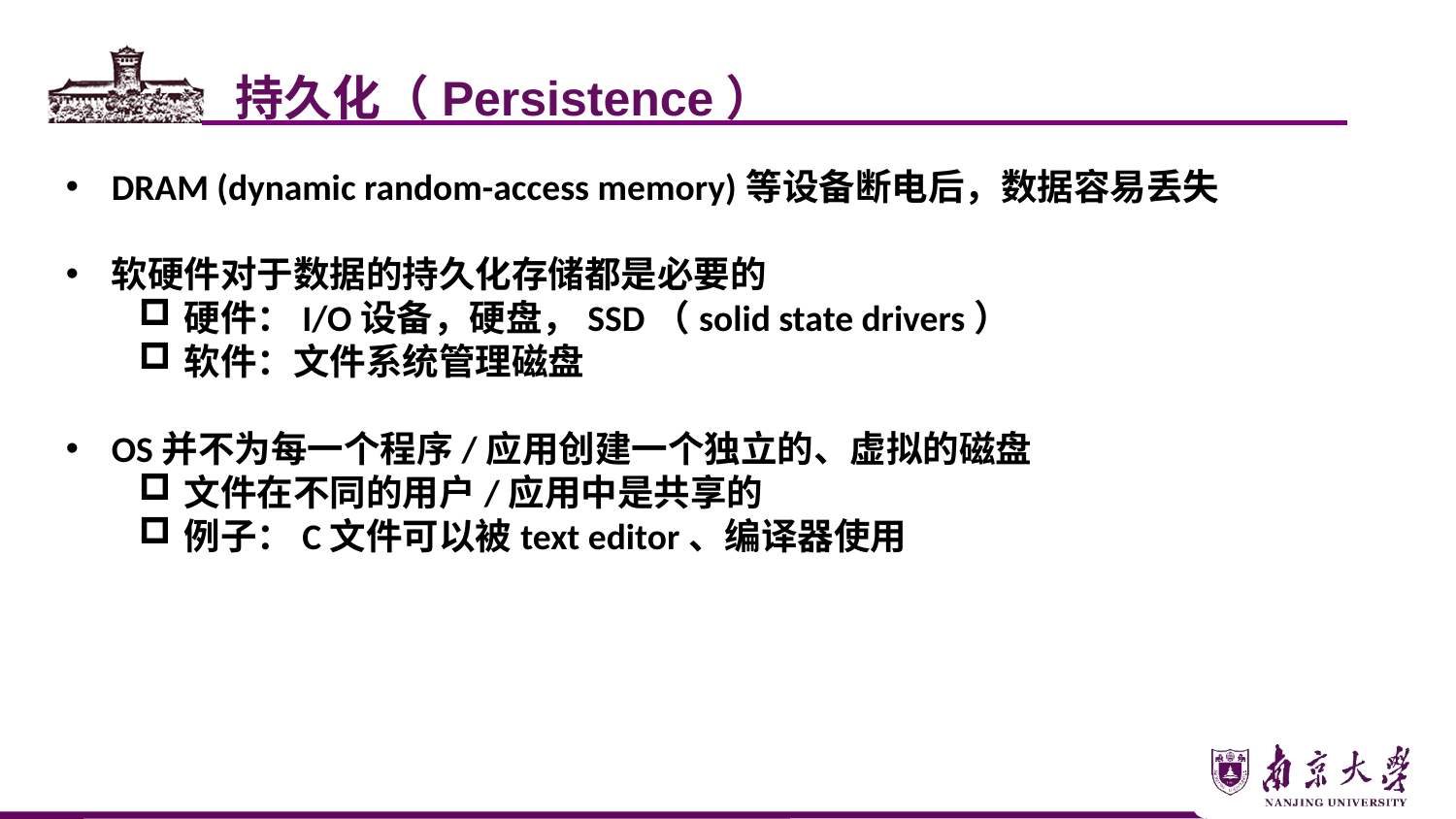

持久化（Persistence）
DRAM (dynamic random-access memory)等设备断电后，数据容易丢失

软硬件对于数据的持久化存储都是必要的
硬件：I/O设备，硬盘，SSD（solid state drivers）
软件：文件系统管理磁盘

OS并不为每一个程序/应用创建一个独立的、虚拟的磁盘
文件在不同的用户/应用中是共享的
例子：C文件可以被text editor、编译器使用